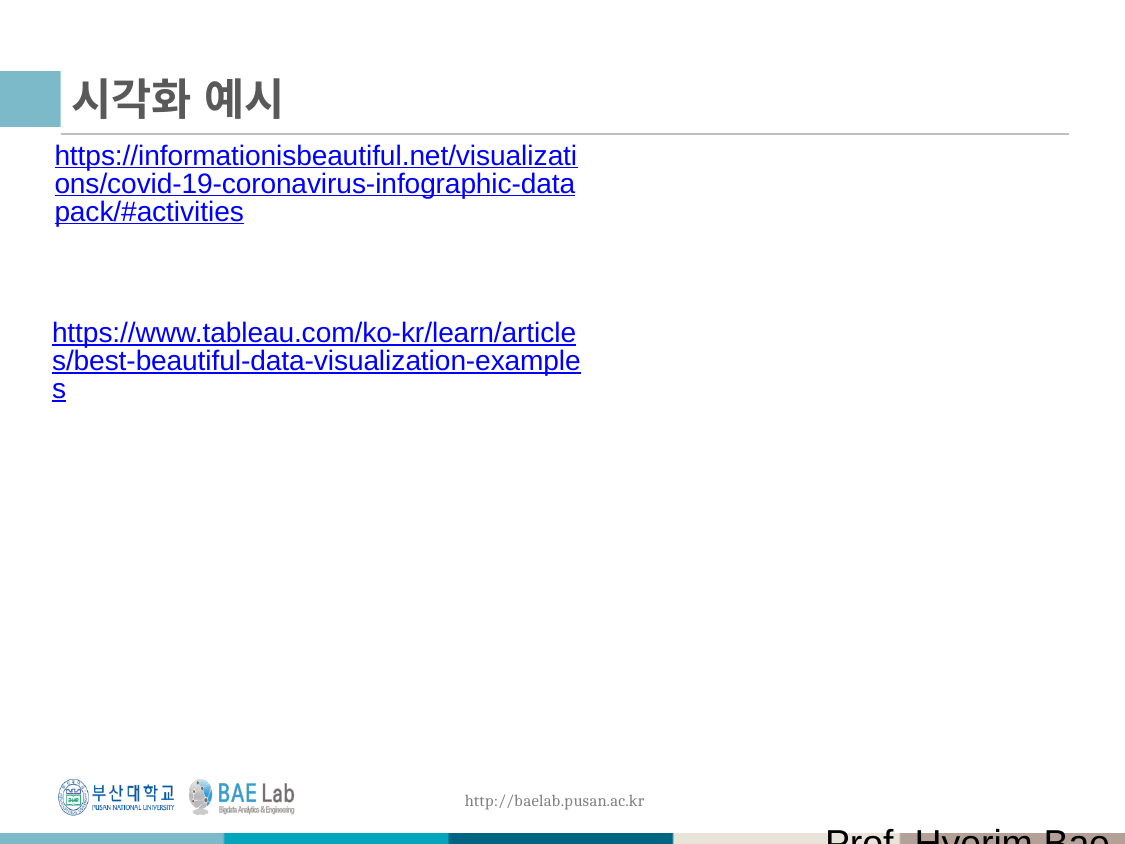

# 시각화 예시
https://informationisbeautiful.net/visualizations/covid-19-coronavirus-infographic-datapack/#activities

https://www.tableau.com/ko-kr/learn/articles/best-beautiful-data-visualization-examples
Prof. Hyerim Bae (hrbae@pusan.ac.kr)